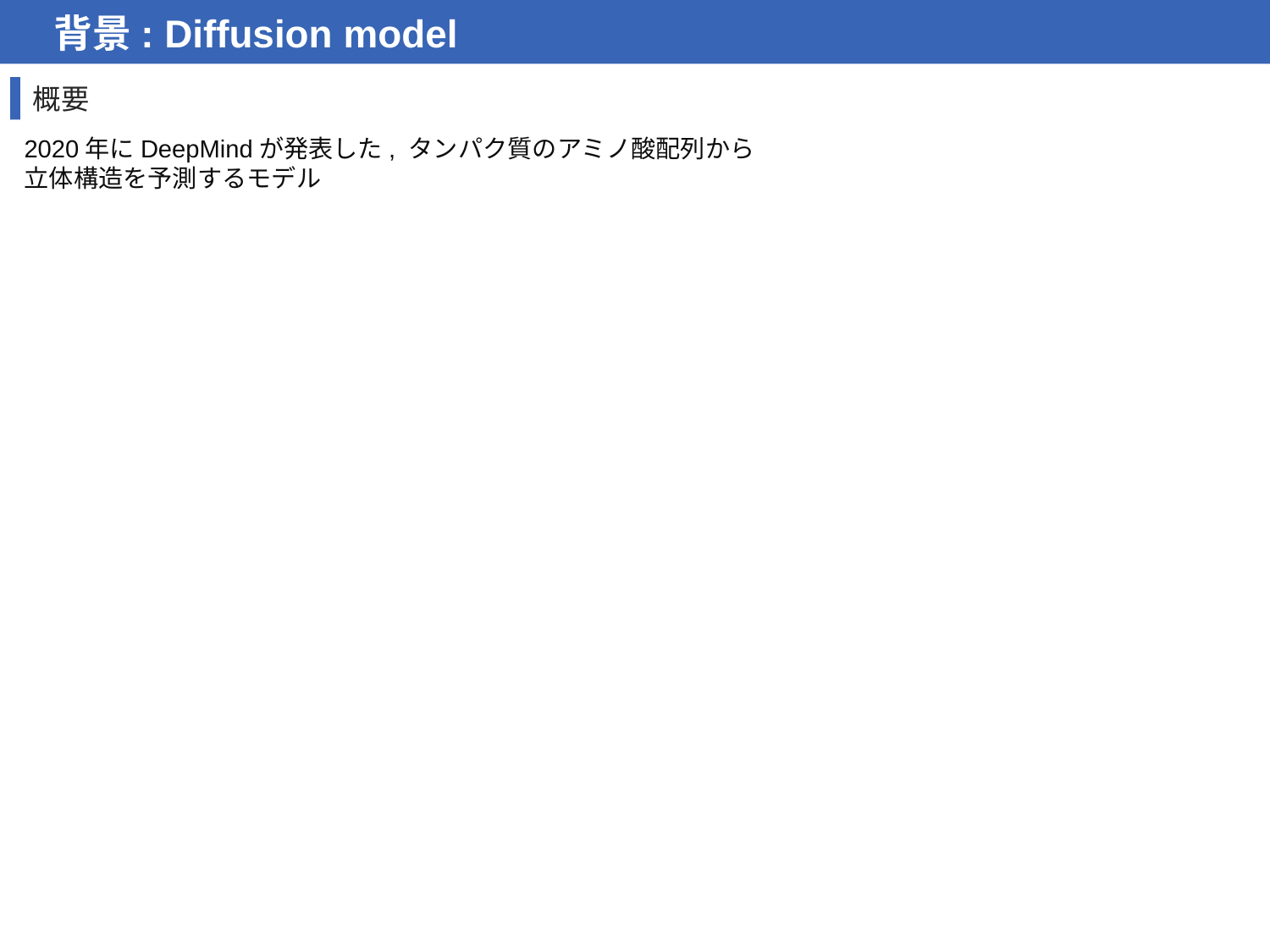

背景: Diffusion model
概要

2020年にDeepMindが発表した, タンパク質のアミノ酸配列から
立体構造を予測するモデル